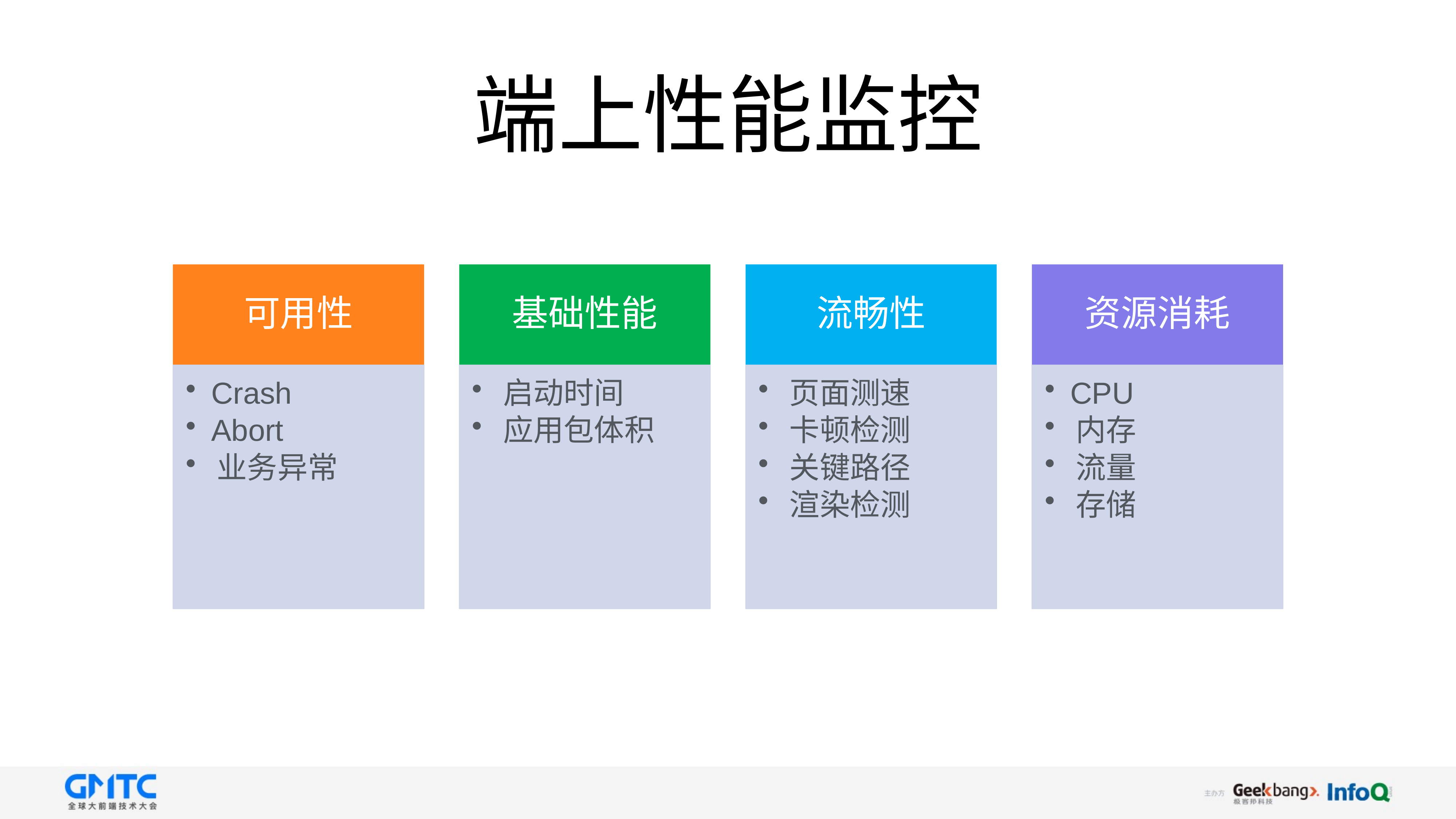

# 端上性能监控
可用性
 Crash
 Abort
 业务异常
基础性能
 启动时间
 应用包体积
流畅性
 页面测速
 卡顿检测
 关键路径
 渲染检测
资源消耗
 CPU
 内存
 流量
 存储